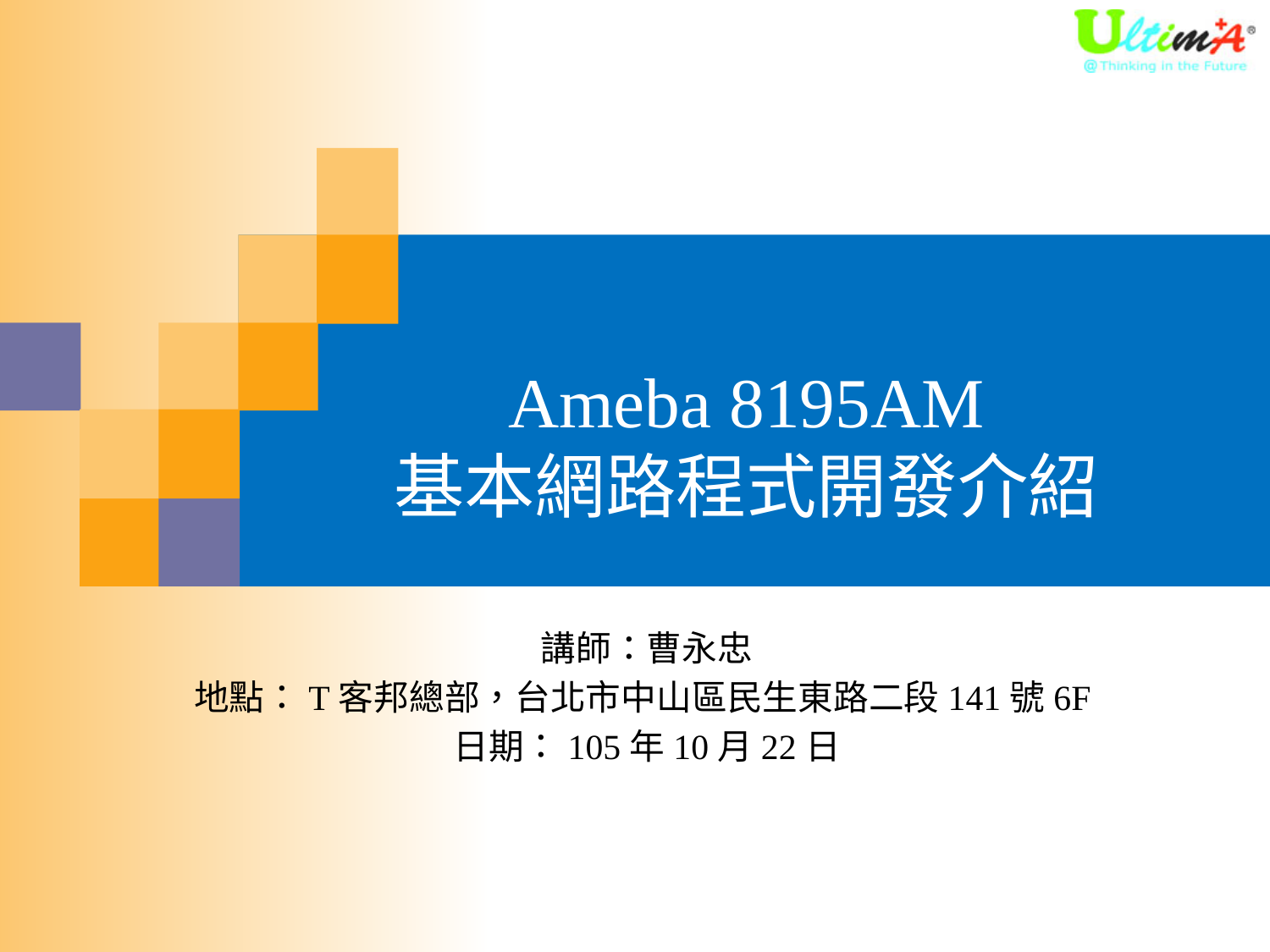

# Ameba 8195AM 基本網路程式開發介紹
講師：曹永忠
地點：T客邦總部，台北市中山區民生東路二段141號6F
日期：105年10月22日